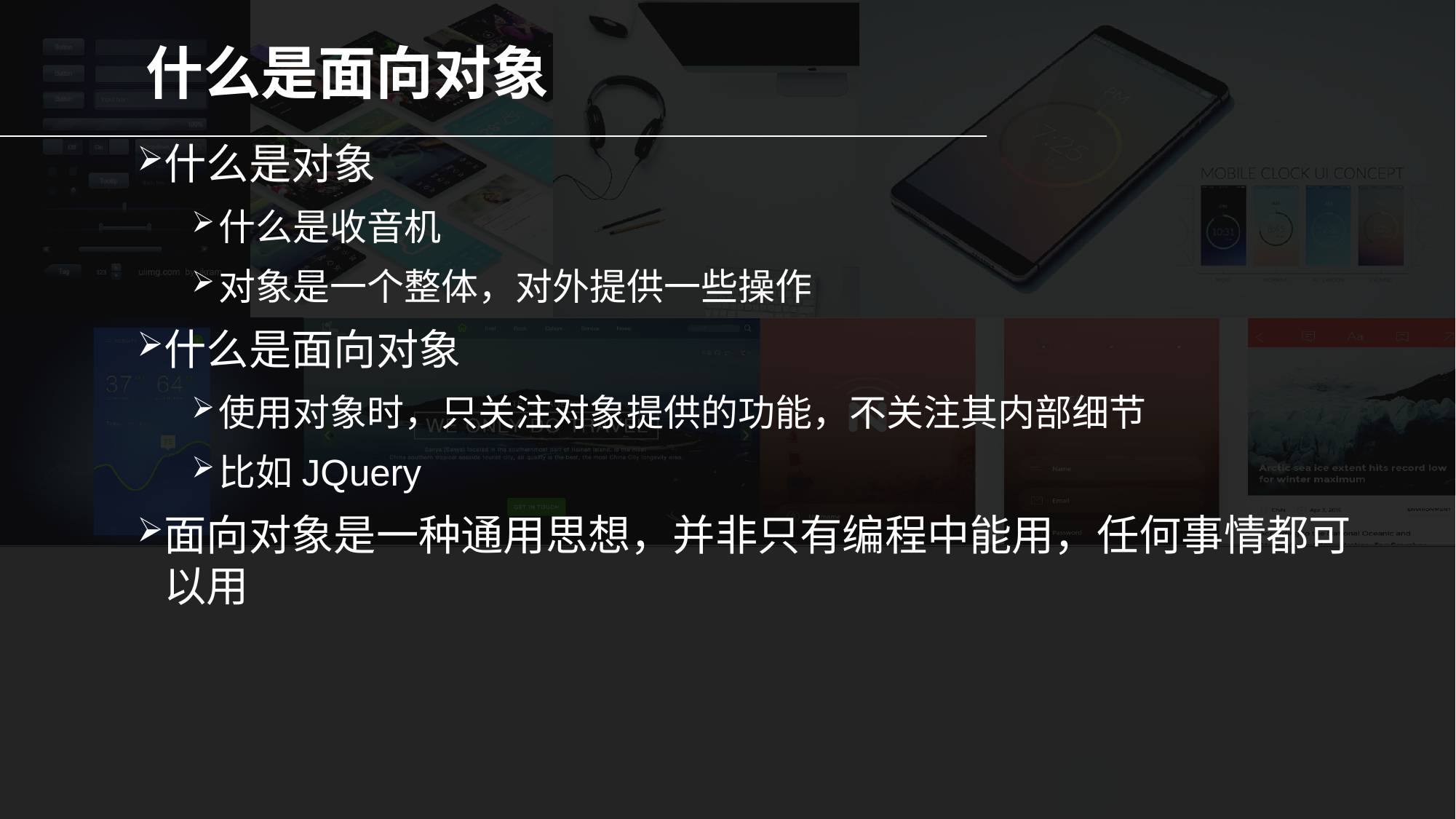

# 什么是面向对象
什么是对象
什么是收音机
对象是一个整体，对外提供一些操作
什么是面向对象
使用对象时，只关注对象提供的功能，不关注其内部细节
比如JQuery
面向对象是一种通用思想，并非只有编程中能用，任何事情都可以用